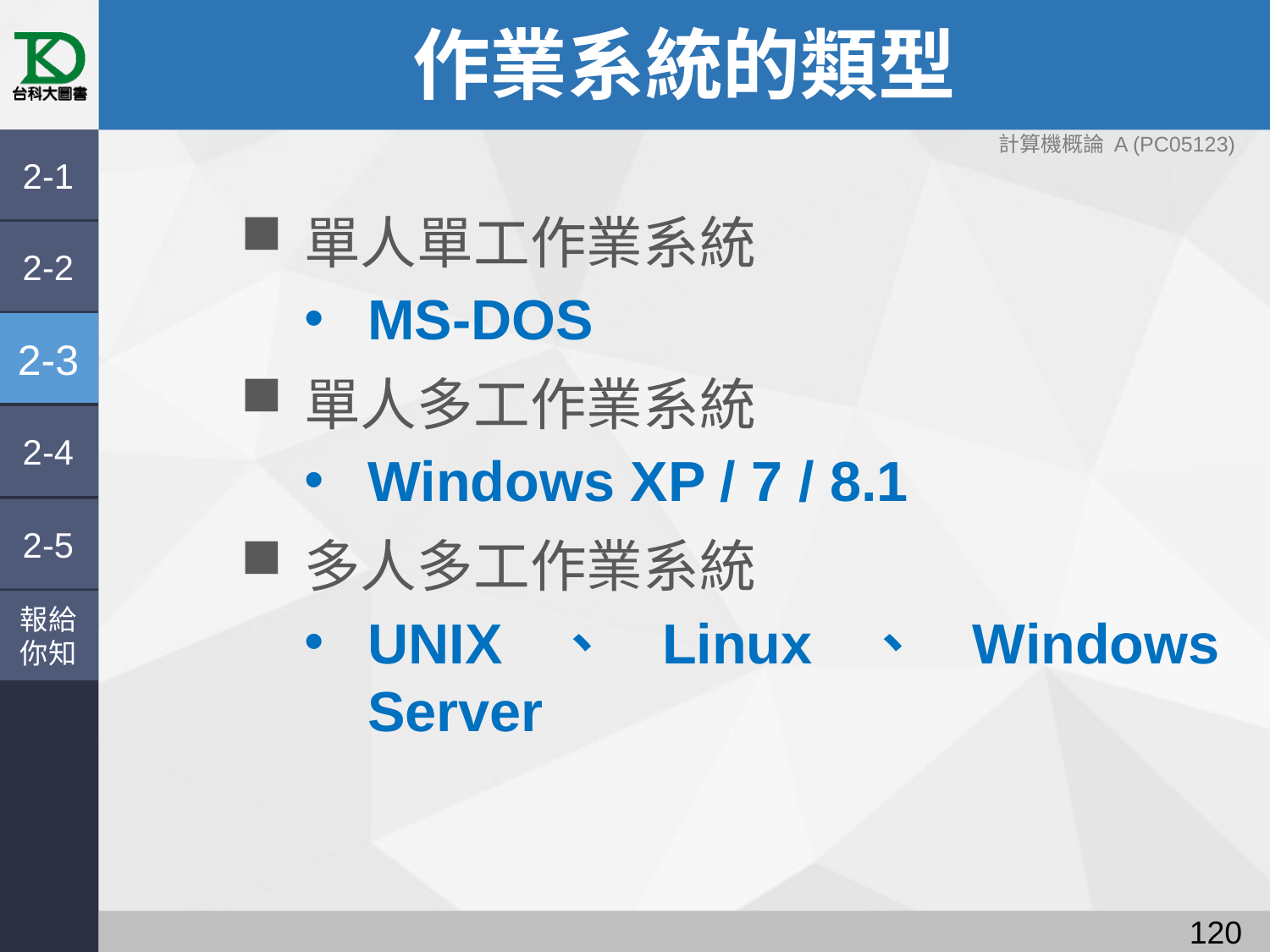

# 作業系統的類型
計算機概論 A (PC05123)
2-1
單人單工作業系統
MS-DOS
單人多工作業系統
Windows XP / 7 / 8.1
多人多工作業系統
UNIX、Linux、Windows Server
2-2
2-3
2-4
2-5
報給
你知
120